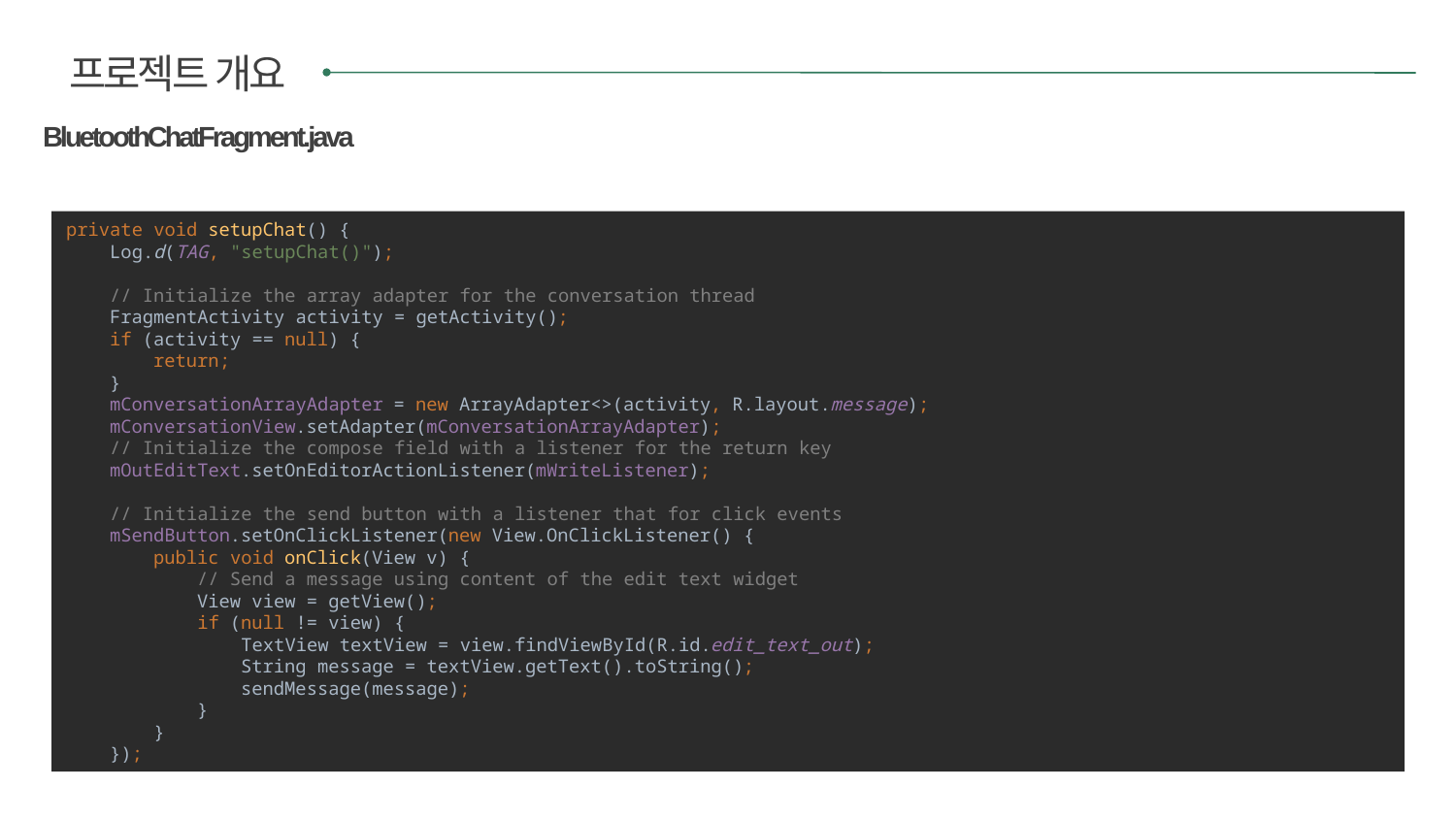

프로젝트 개요
BluetoothChatFragment.java
private void setupChat() {
    Log.d(TAG, "setupChat()");
    // Initialize the array adapter for the conversation thread
    FragmentActivity activity = getActivity();
    if (activity == null) {
        return;
    }
    mConversationArrayAdapter = new ArrayAdapter<>(activity, R.layout.message);
    mConversationView.setAdapter(mConversationArrayAdapter);
    // Initialize the compose field with a listener for the return key
    mOutEditText.setOnEditorActionListener(mWriteListener);
    // Initialize the send button with a listener that for click events
    mSendButton.setOnClickListener(new View.OnClickListener() {
        public void onClick(View v) {
            // Send a message using content of the edit text widget
            View view = getView();
            if (null != view) {
                TextView textView = view.findViewById(R.id.edit_text_out);
                String message = textView.getText().toString();
                sendMessage(message);
            }
        }
    });